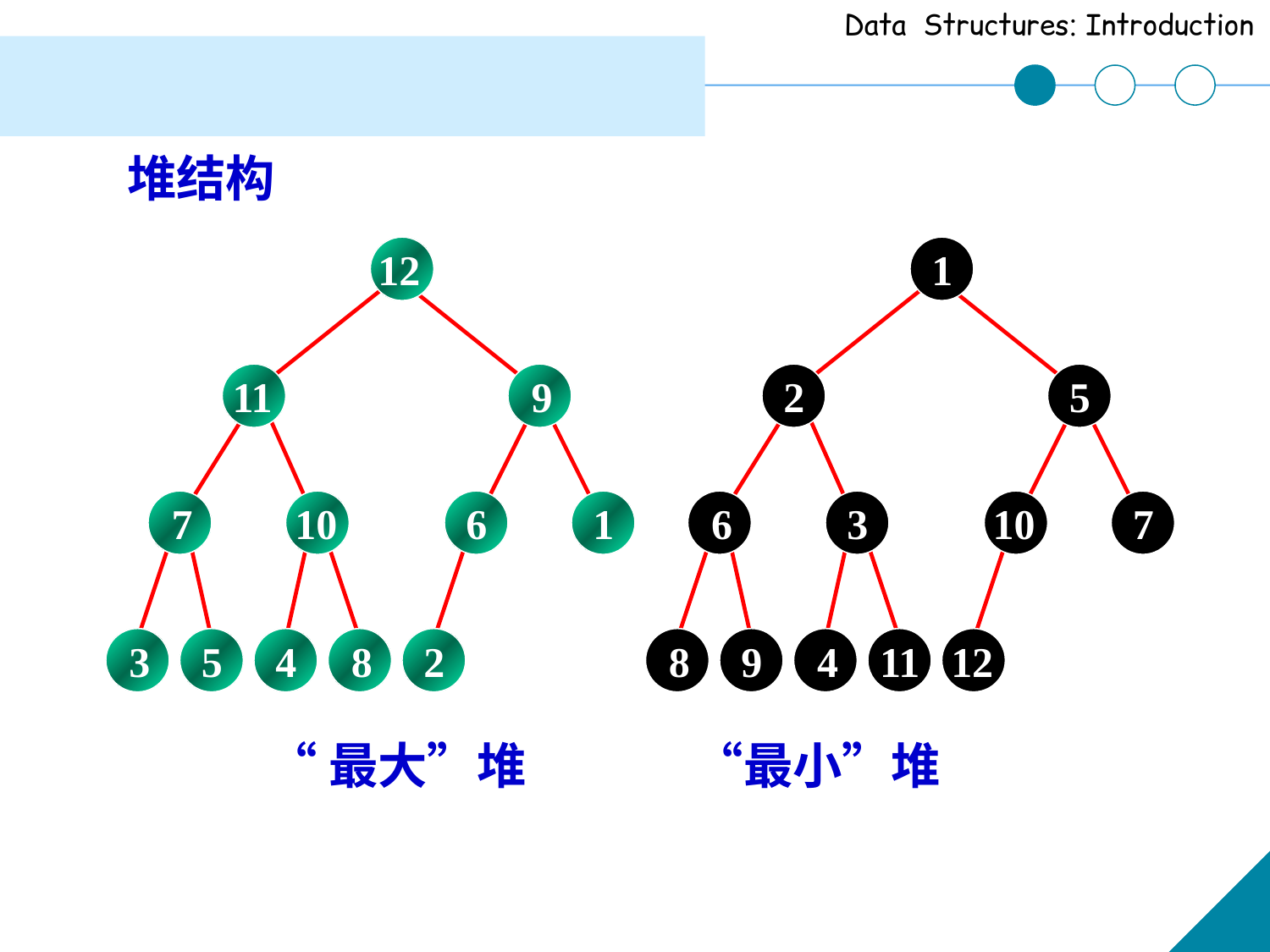

堆结构
12

1

11

9

2

5

7
10

6

1

6

3
10

7

3

5

4

8

2

8

9

4
11

12

 “最大”堆               “最小”堆